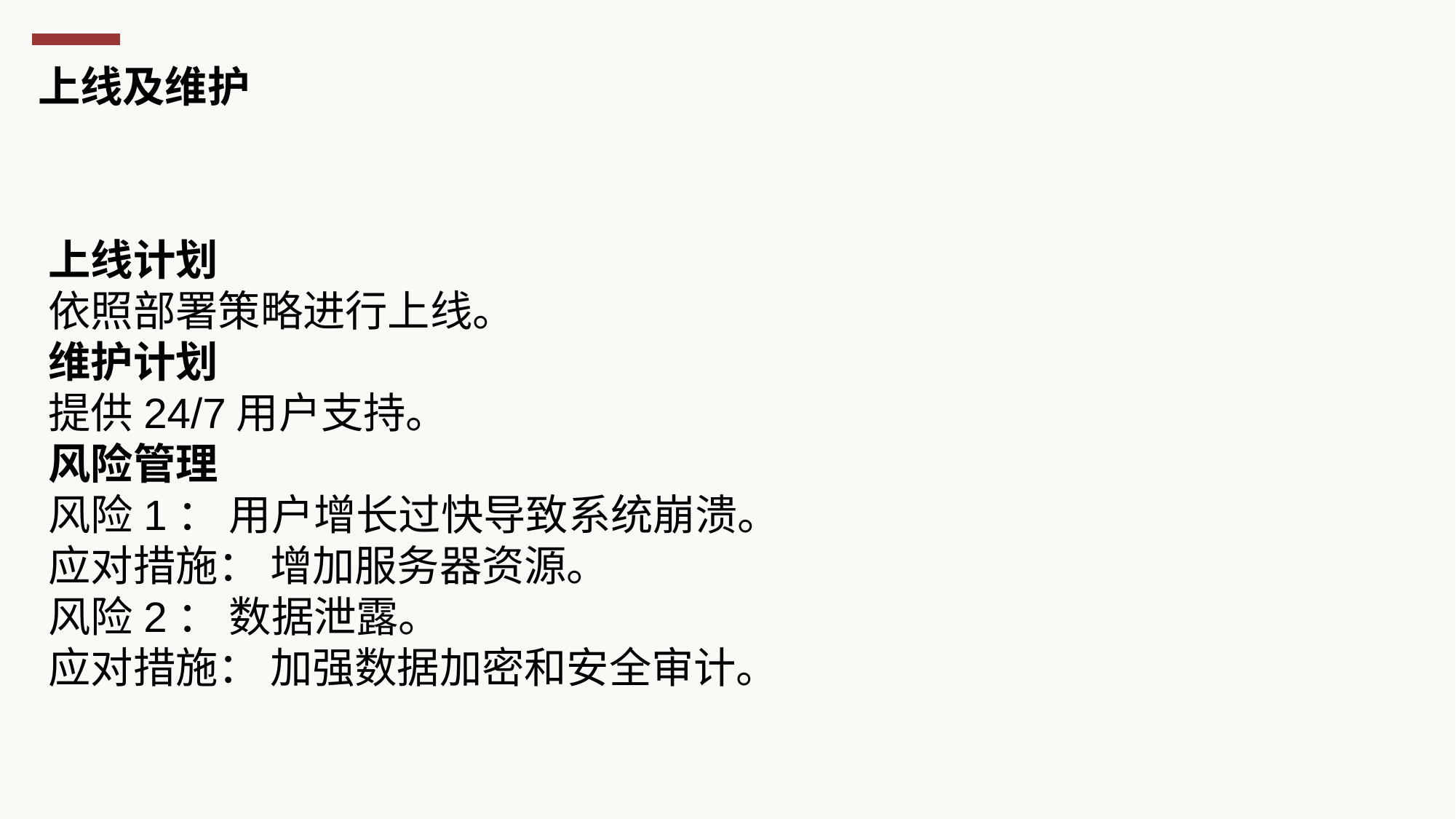

上线及维护
上线计划
依照部署策略进行上线。
维护计划
提供24/7用户支持。
风险管理
风险1： 用户增长过快导致系统崩溃。
应对措施： 增加服务器资源。
风险2： 数据泄露。
应对措施： 加强数据加密和安全审计。